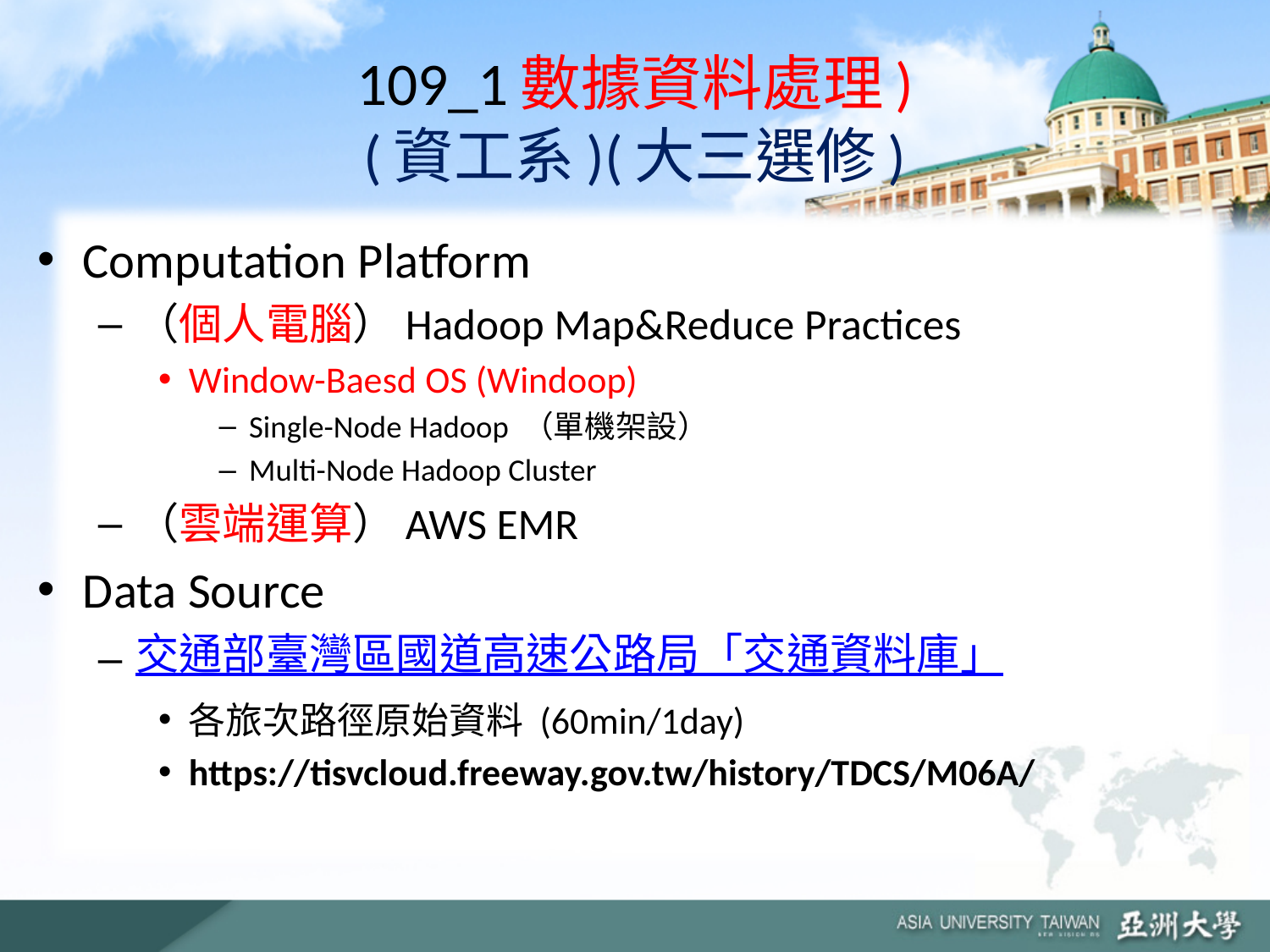

# 109_1數據資料處理) (資工系)(大三選修)
Computation Platform
（個人電腦）Hadoop Map&Reduce Practices
Window-Baesd OS (Windoop)
Single-Node Hadoop （單機架設）
Multi-Node Hadoop Cluster
（雲端運算）AWS EMR
Data Source
交通部臺灣區國道高速公路局「交通資料庫」
各旅次路徑原始資料 (60min/1day)
https://tisvcloud.freeway.gov.tw/history/TDCS/M06A/